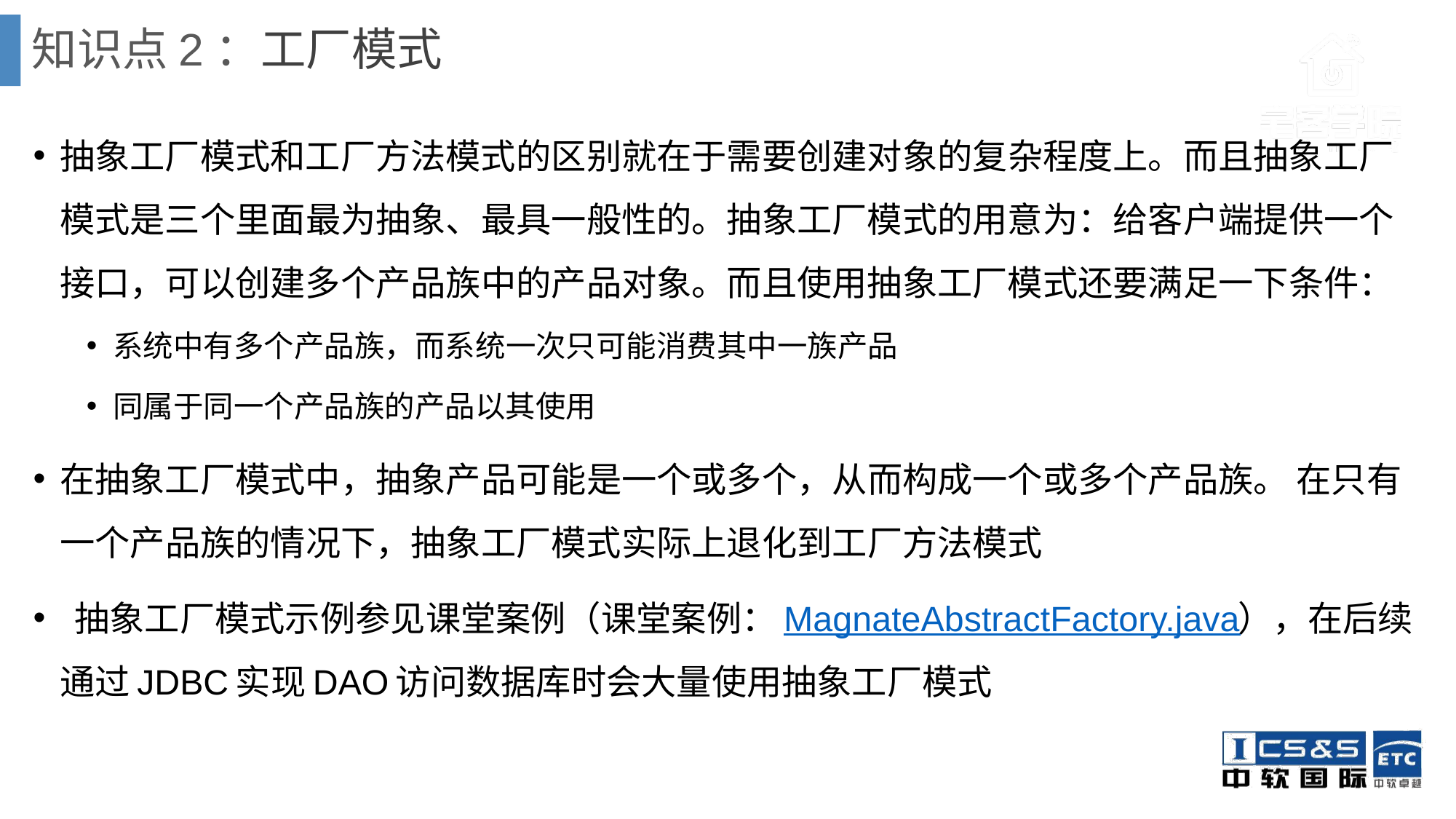

# 知识点2：工厂模式
抽象工厂模式和工厂方法模式的区别就在于需要创建对象的复杂程度上。而且抽象工厂模式是三个里面最为抽象、最具一般性的。抽象工厂模式的用意为：给客户端提供一个接口，可以创建多个产品族中的产品对象。而且使用抽象工厂模式还要满足一下条件：
系统中有多个产品族，而系统一次只可能消费其中一族产品
同属于同一个产品族的产品以其使用
在抽象工厂模式中，抽象产品可能是一个或多个，从而构成一个或多个产品族。 在只有一个产品族的情况下，抽象工厂模式实际上退化到工厂方法模式
 抽象工厂模式示例参见课堂案例（课堂案例：MagnateAbstractFactory.java），在后续通过JDBC实现DAO访问数据库时会大量使用抽象工厂模式